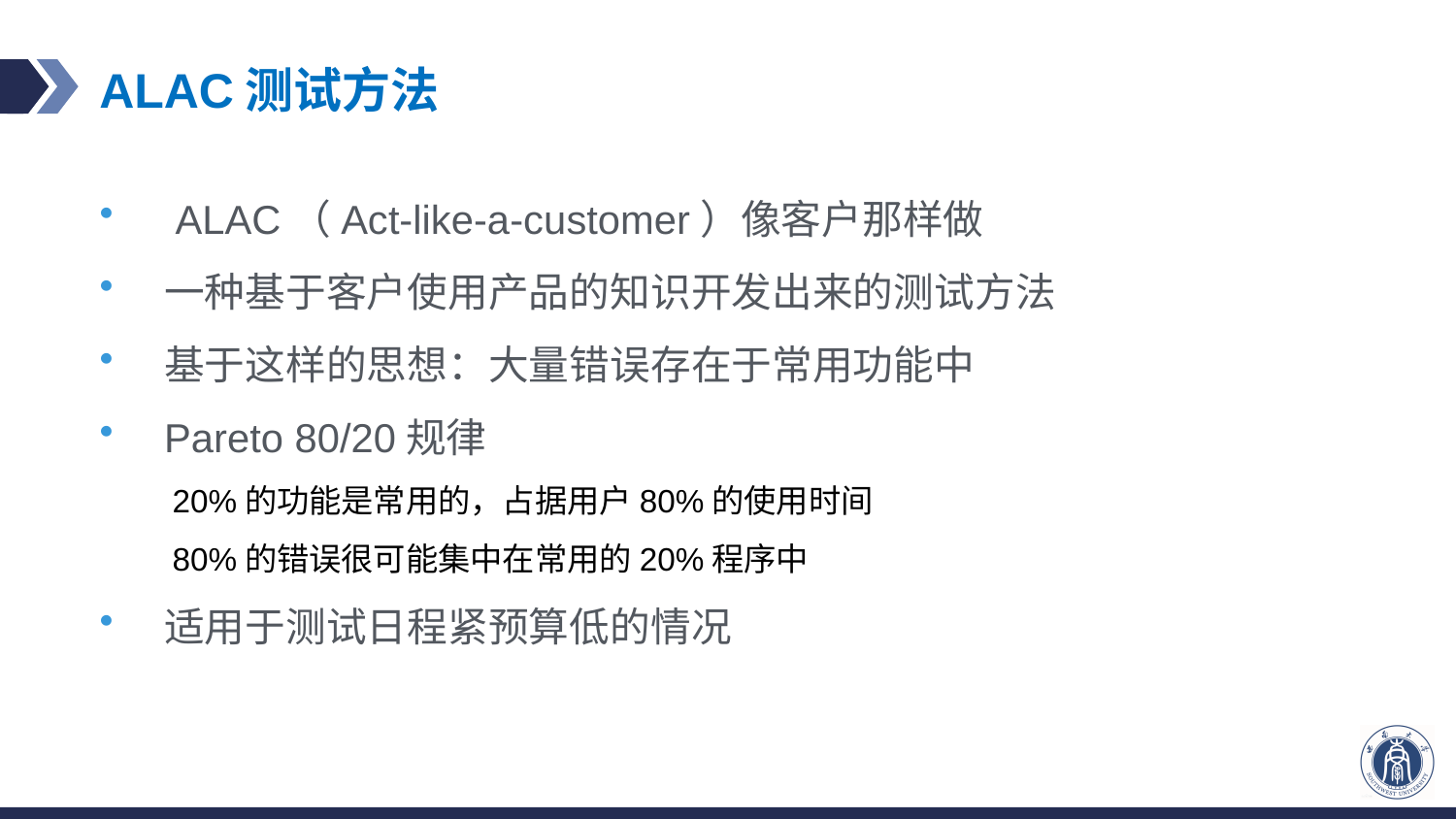

# ALAC测试方法
 ALAC（Act-like-a-customer）像客户那样做
一种基于客户使用产品的知识开发出来的测试方法
基于这样的思想：大量错误存在于常用功能中
Pareto 80/20规律
20%的功能是常用的，占据用户80%的使用时间
80%的错误很可能集中在常用的20%程序中
适用于测试日程紧预算低的情况